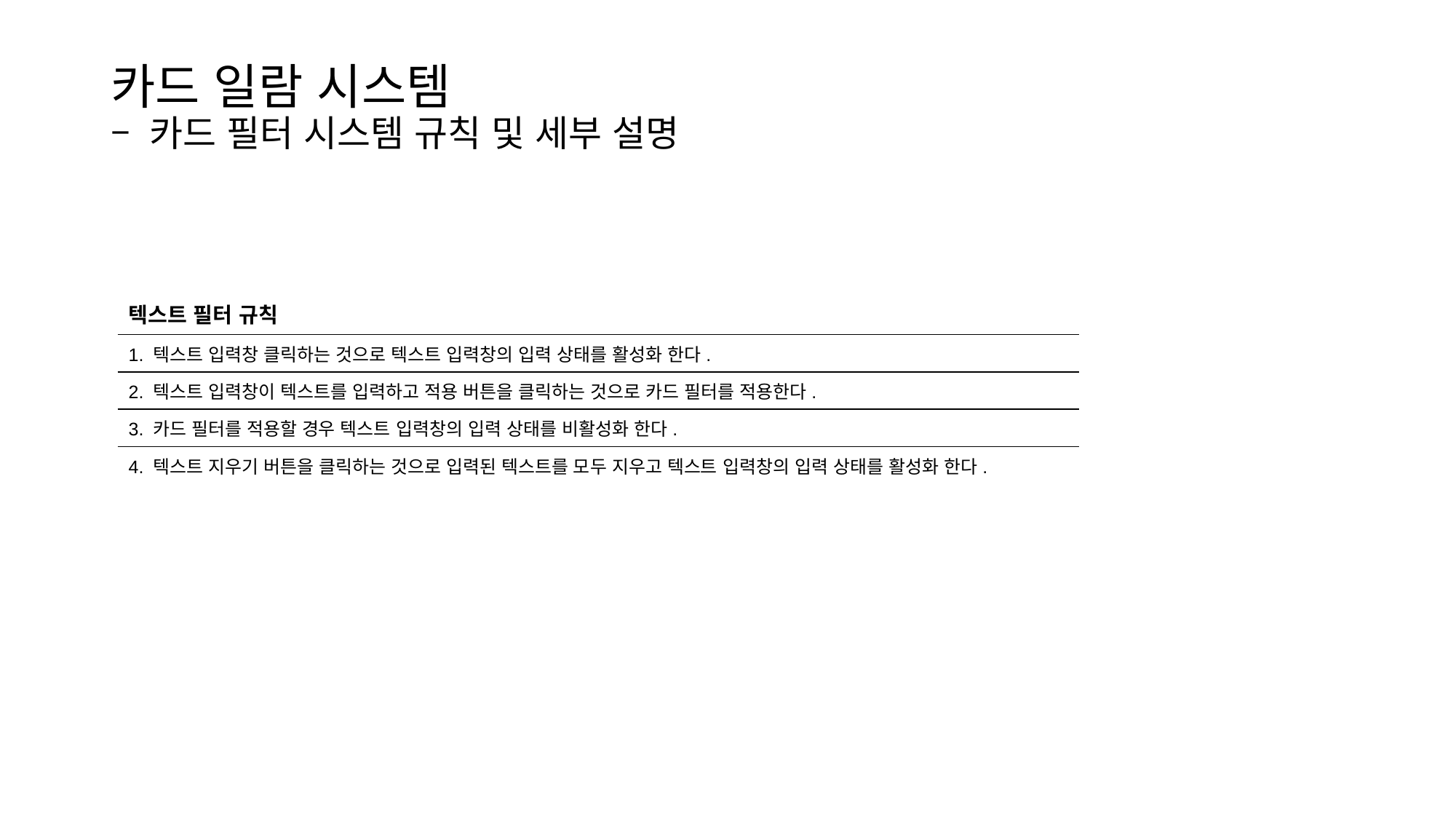

카드 일람 시스템
– 카드 필터 시스템 규칙 및 세부 설명
| 텍스트 필터 규칙 |
| --- |
| 1. 텍스트 입력창 클릭하는 것으로 텍스트 입력창의 입력 상태를 활성화 한다. |
| 2. 텍스트 입력창이 텍스트를 입력하고 적용 버튼을 클릭하는 것으로 카드 필터를 적용한다. |
| 3. 카드 필터를 적용할 경우 텍스트 입력창의 입력 상태를 비활성화 한다. |
| 4. 텍스트 지우기 버튼을 클릭하는 것으로 입력된 텍스트를 모두 지우고 텍스트 입력창의 입력 상태를 활성화 한다. |